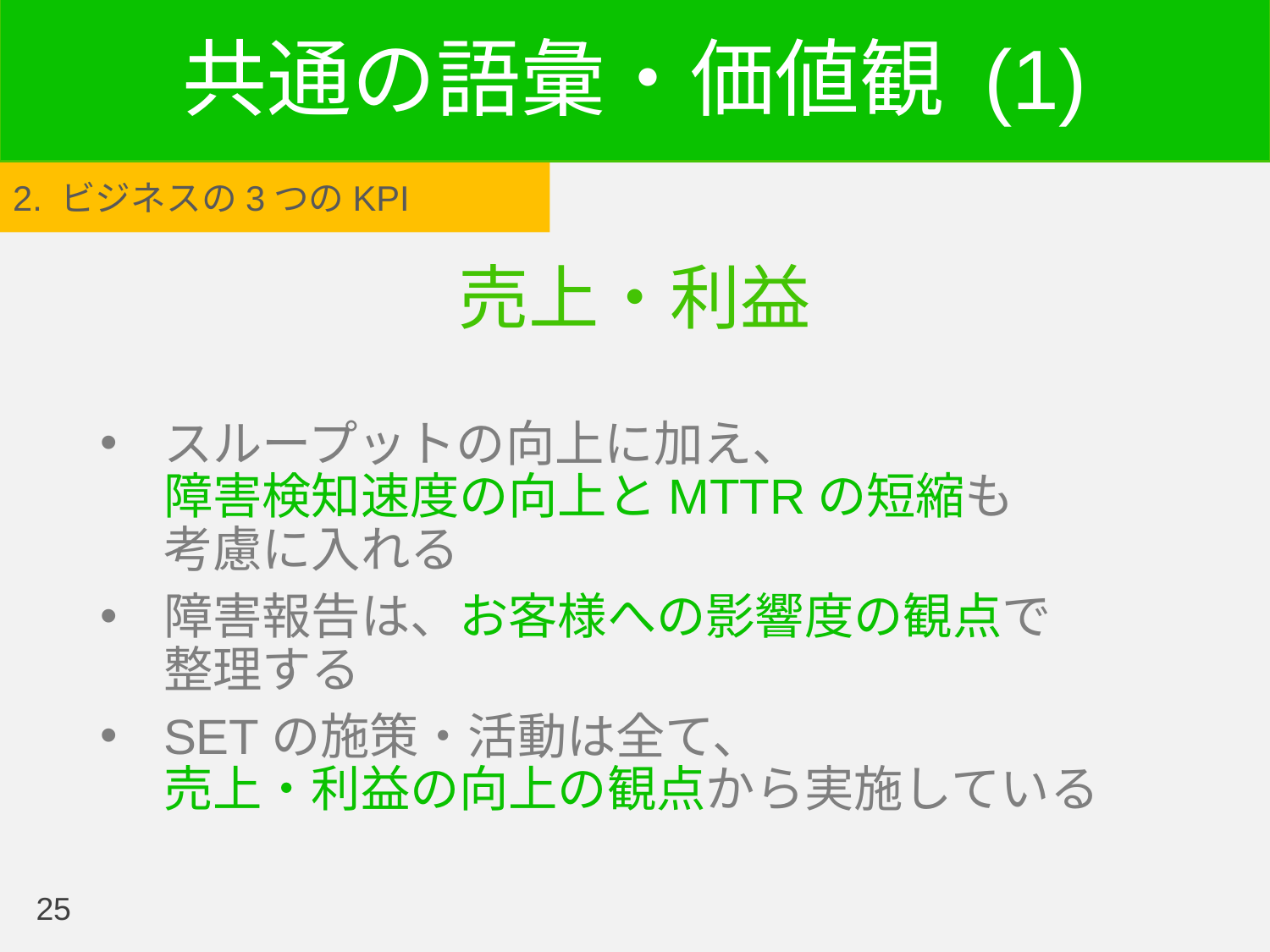

# 共通の語彙・価値観 (1)
2. ビジネスの3つのKPI
売上・利益

スループットの向上に加え、
障害検知速度の向上とMTTRの短縮も
考慮に入れる
障害報告は、お客様への影響度の観点で
整理する
SETの施策・活動は全て、
売上・利益の向上の観点から実施している
25